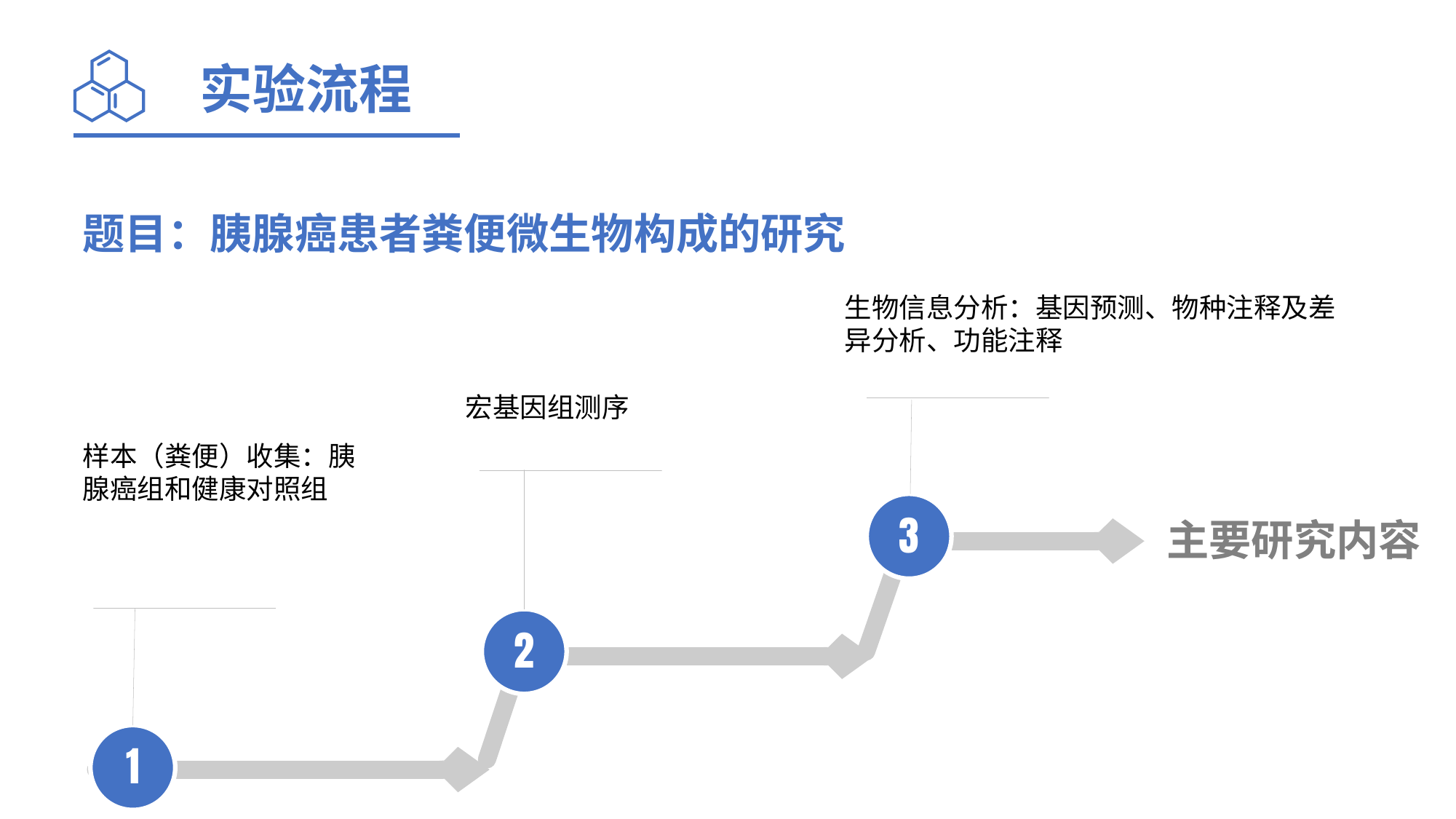

实验流程
题目：胰腺癌患者粪便微生物构成的研究
生物信息分析：基因预测、物种注释及差异分析、功能注释
宏基因组测序
样本（粪便）收集：胰腺癌组和健康对照组
3
2
1
主要研究内容